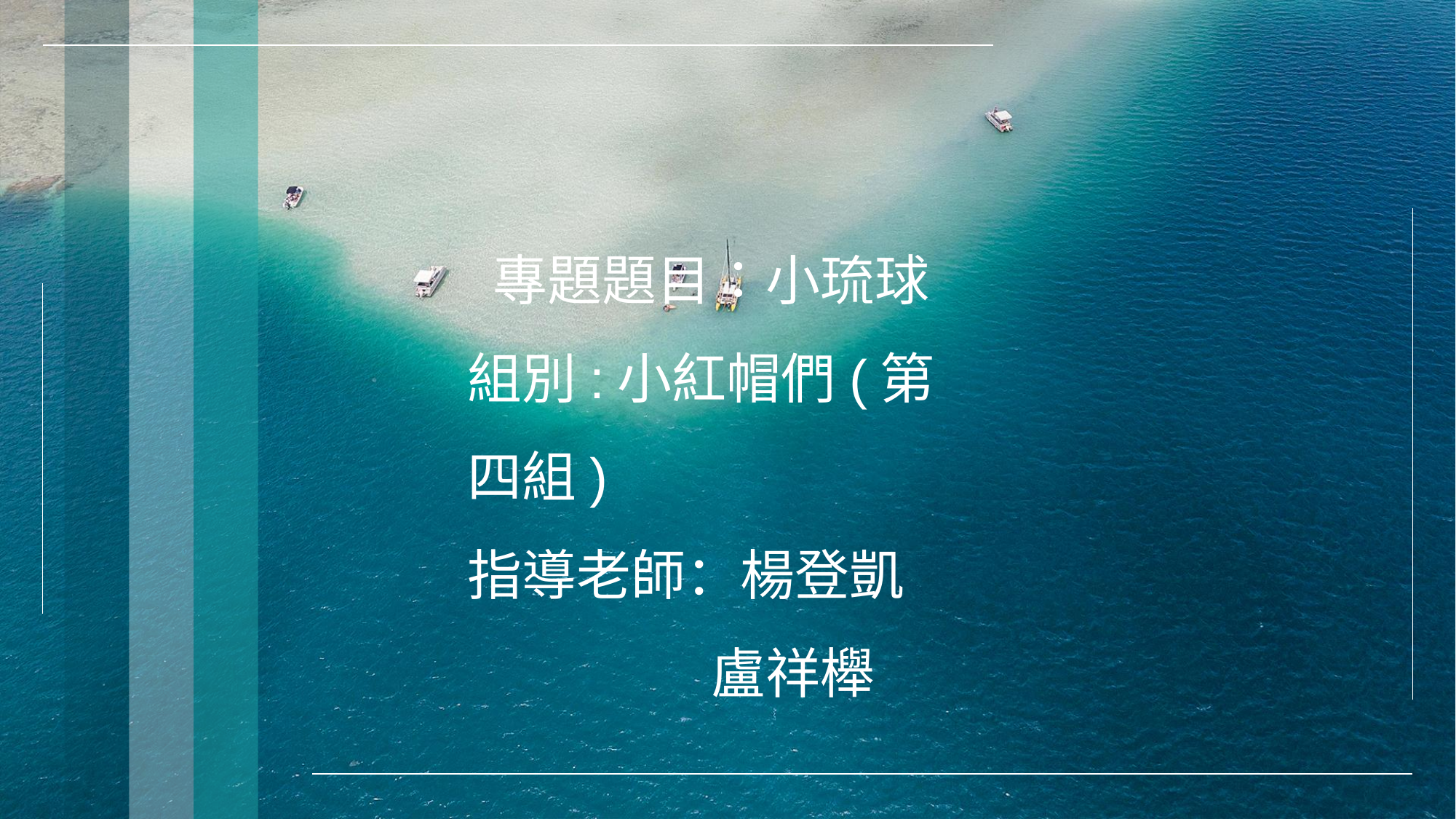

# 專題題目：小琉球 組別:小紅帽們(第四組) 指導老師：楊登凱                     盧祥櫸